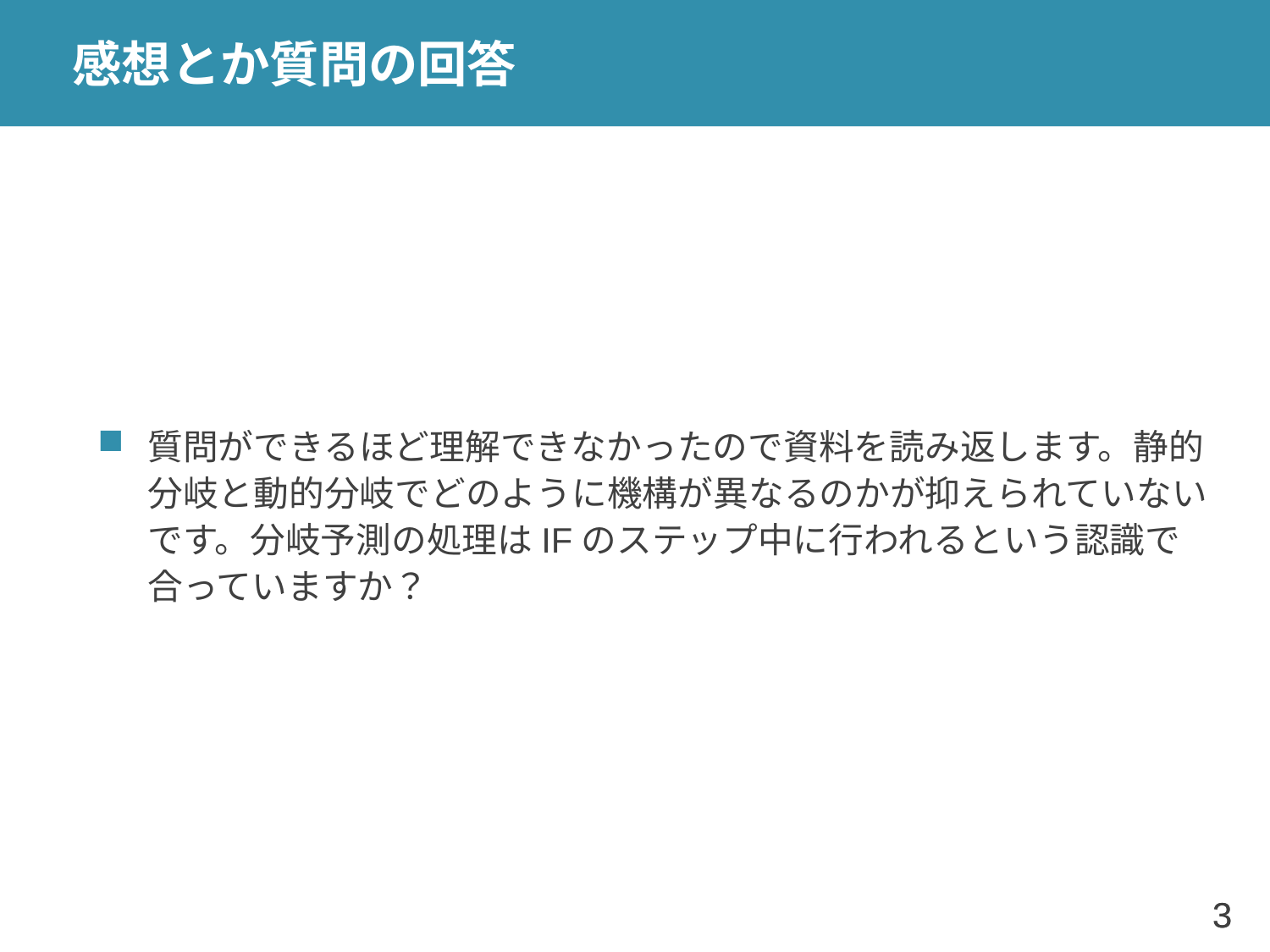

# 感想とか質問の回答
質問ができるほど理解できなかったので資料を読み返します。静的分岐と動的分岐でどのように機構が異なるのかが抑えられていないです。分岐予測の処理はIFのステップ中に行われるという認識で合っていますか？